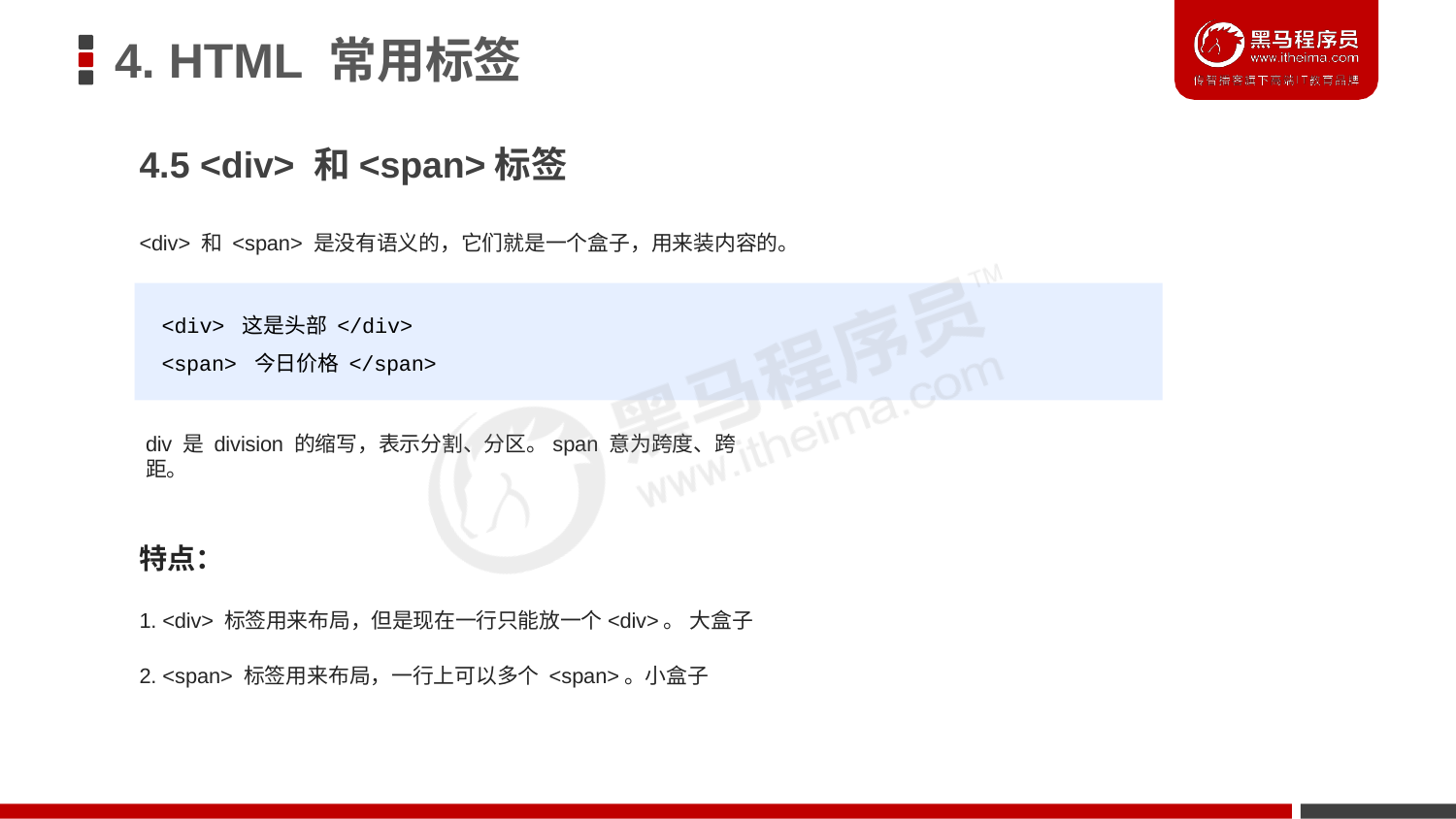

# 4. HTML 常用标签
4.5 <div> 和<span>标签

<div> 和 <span> 是没有语义的，它们就是一个盒子，用来装内容的。

<div> 这是头部 </div>
<span> 今日价格 </span>
div 是 division 的缩写，表示分割、分区。span 意为跨度、跨距。

特点：

1. <div> 标签用来布局，但是现在一行只能放一个<div>。 大盒子

2. <span> 标签用来布局，一行上可以多个 <span>。小盒子